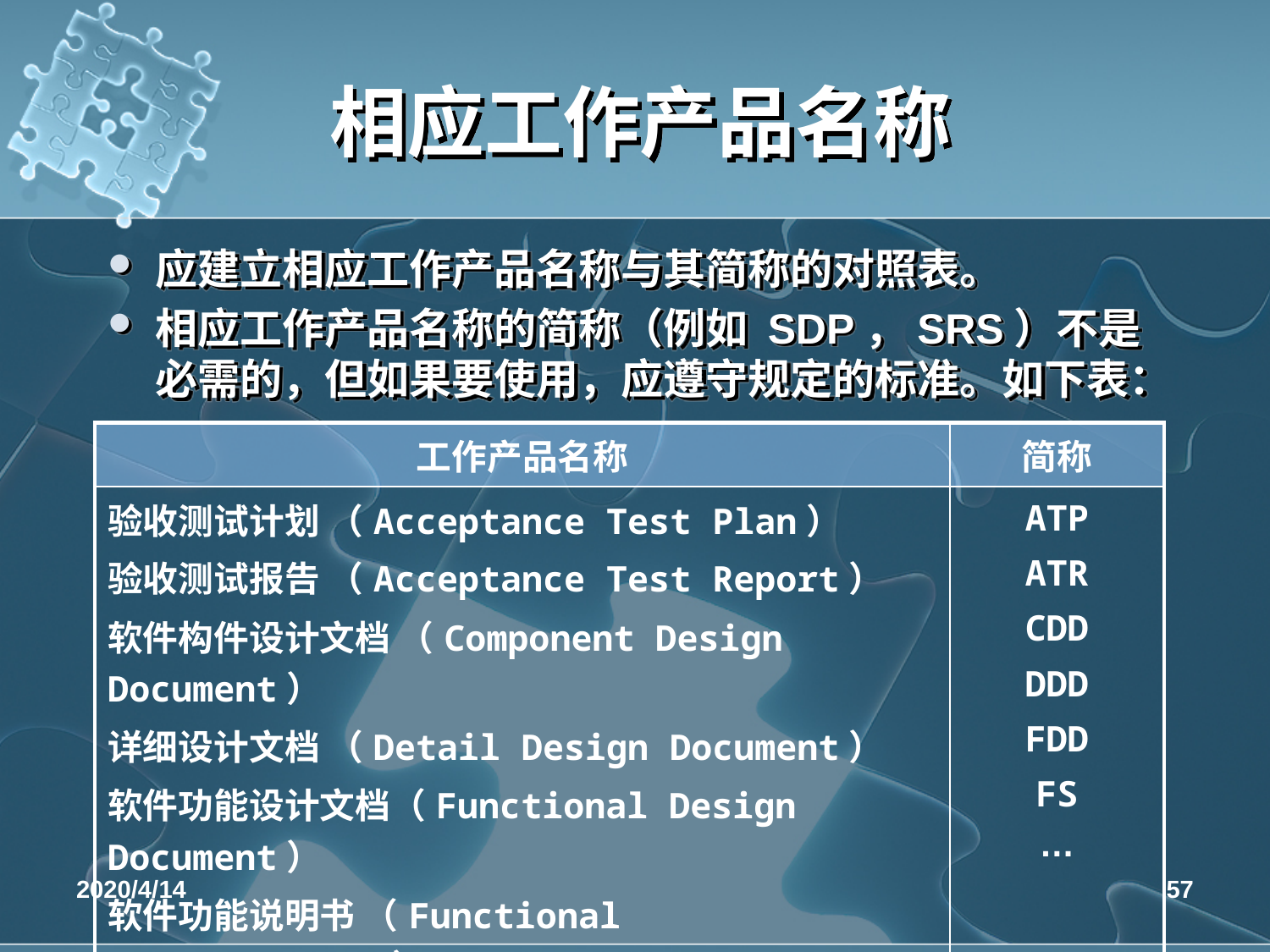

# 相应工作产品名称
应建立相应工作产品名称与其简称的对照表。
相应工作产品名称的简称（例如 SDP，SRS）不是必需的，但如果要使用，应遵守规定的标准。如下表：
| 工作产品名称 | 简称 |
| --- | --- |
| 验收测试计划 （Acceptance Test Plan） 验收测试报告 （Acceptance Test Report） 软件构件设计文档 （Component Design Document） 详细设计文档 （Detail Design Document） 软件功能设计文档（Functional Design Document） 软件功能说明书 （Functional Specification） … | ATP ATR CDD DDD FDD FS … |
2020/4/14
57